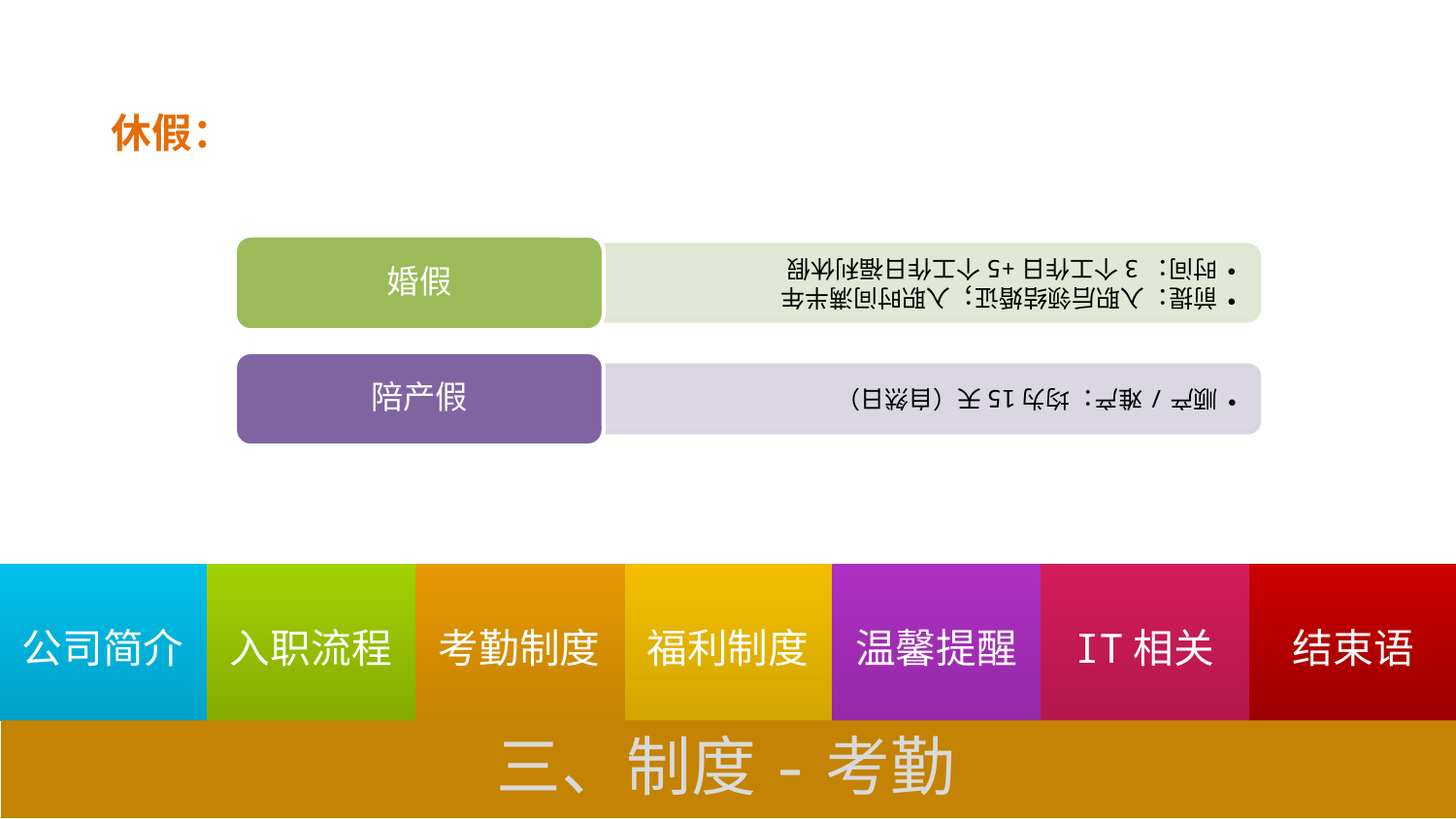

休假：
前提：入职后领结婚证；入职时间满半年
时间：3个工作日+5个工作日福利休假
婚假
顺产/难产：均为15天（自然日）
陪产假

三、制度-考勤
结束语
温馨提醒
IT相关
公司简介
入职流程
考勤制度
福利制度